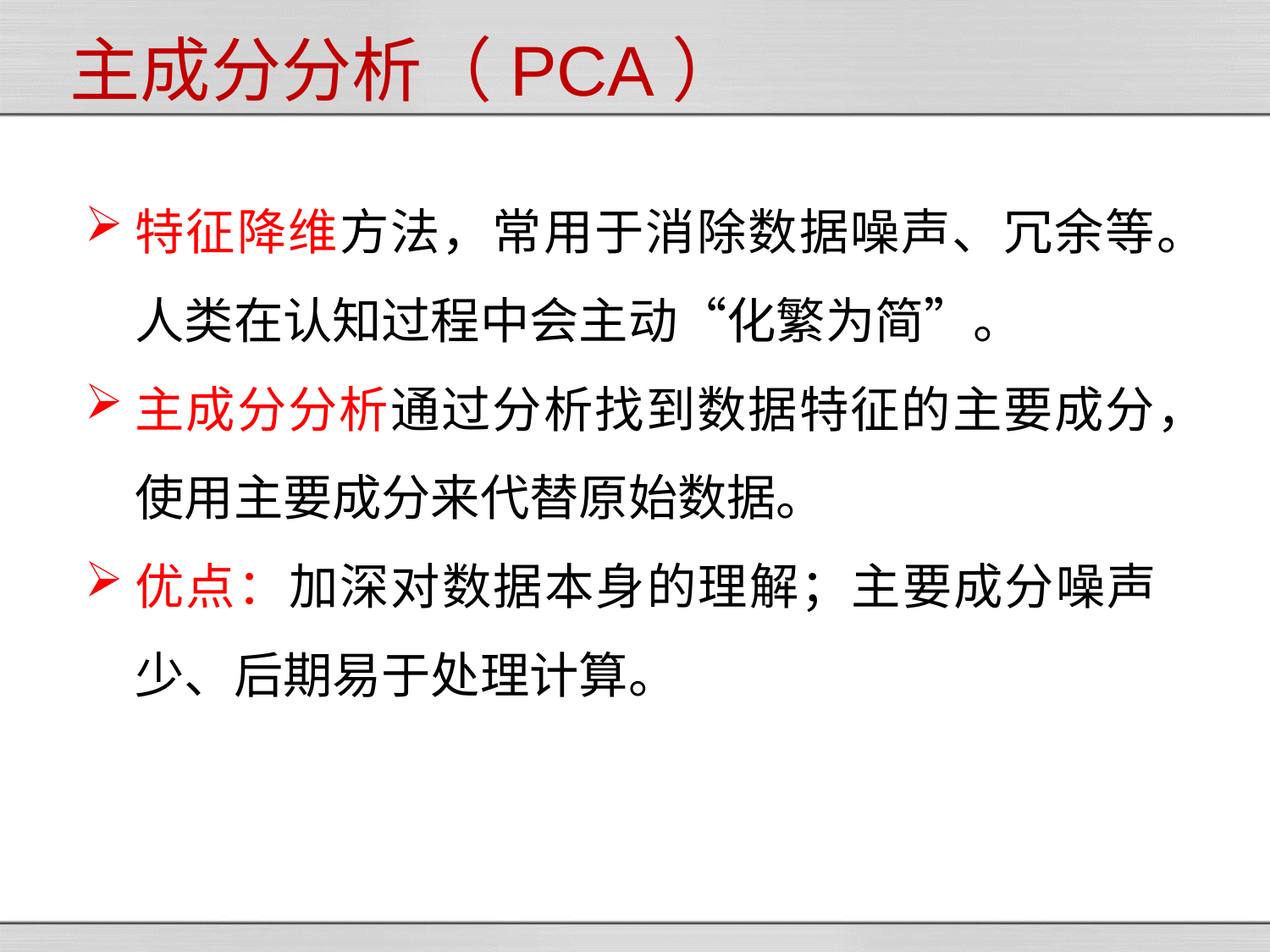

主成分分析（PCA）
特征降维方法，常用于消除数据噪声、冗余等。人类在认知过程中会主动“化繁为简”。
主成分分析通过分析找到数据特征的主要成分，使用主要成分来代替原始数据。
优点：加深对数据本身的理解；主要成分噪声少、后期易于处理计算。